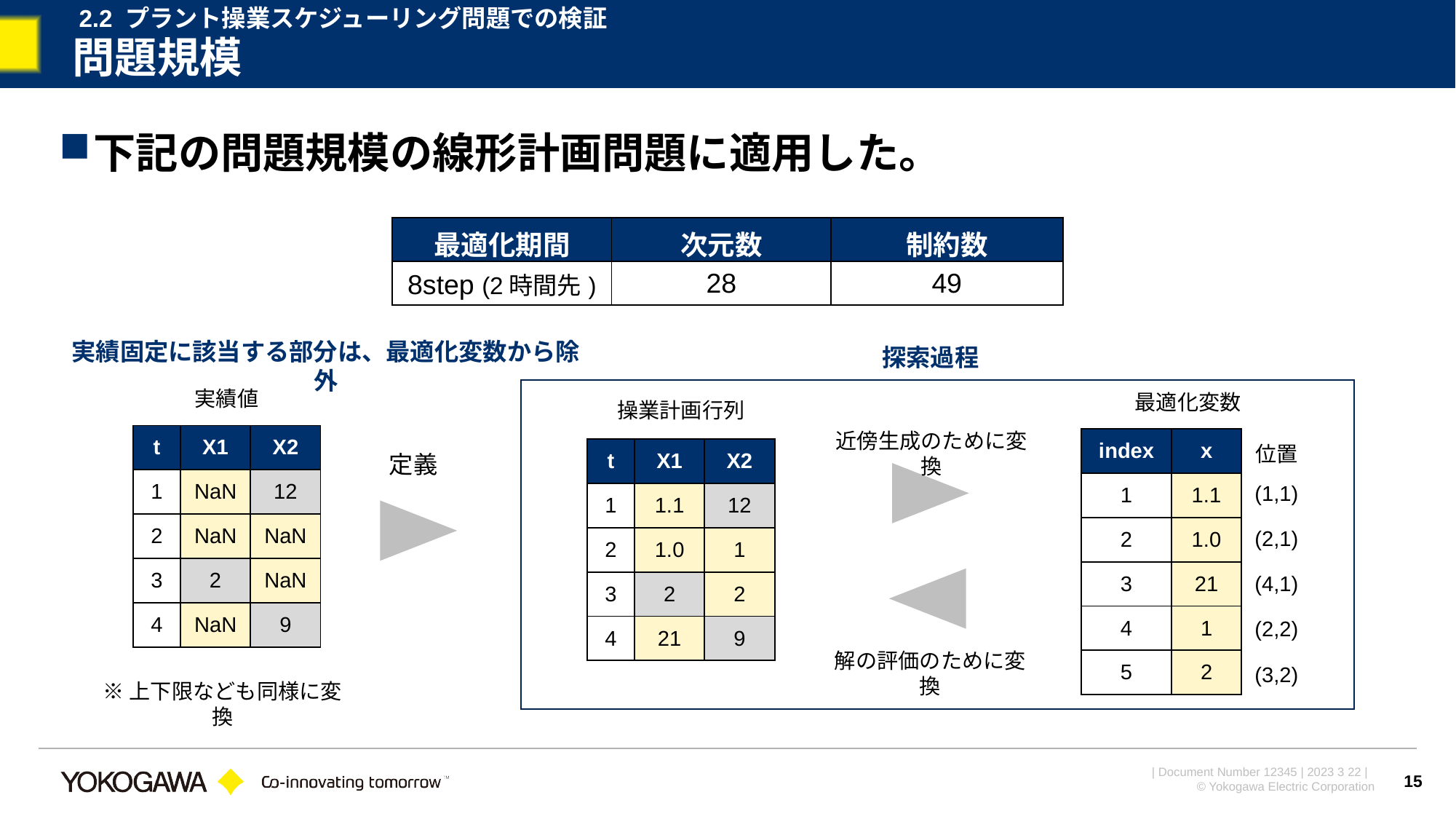

2.2 プラント操業スケジューリング問題での検証
# 問題規模
下記の問題規模の線形計画問題に適用した。
| 最適化期間 | 次元数 | 制約数 |
| --- | --- | --- |
| 8step (2時間先) | 28 | 49 |
実績固定に該当する部分は、最適化変数から除外
探索過程
実績値

最適化変数
操業計画行列
近傍生成のために変換
| t | X1 | X2 |
| --- | --- | --- |
| 1 | NaN | 12 |
| 2 | NaN | NaN |
| 3 | 2 | NaN |
| 4 | NaN | 9 |
| index | x |
| --- | --- |
| 1 | 1.1 |
| 2 | 1.0 |
| 3 | 21 |
| 4 | 1 |
| 5 | 2 |
位置
| t | X1 | X2 |
| --- | --- | --- |
| 1 | 1.1 | 12 |
| 2 | 1.0 | 1 |
| 3 | 2 | 2 |
| 4 | 21 | 9 |
定義

(1,1)

(2,1)

(4,1)
(2,2)
解の評価のために変換
(3,2)
※上下限なども同様に変換
15